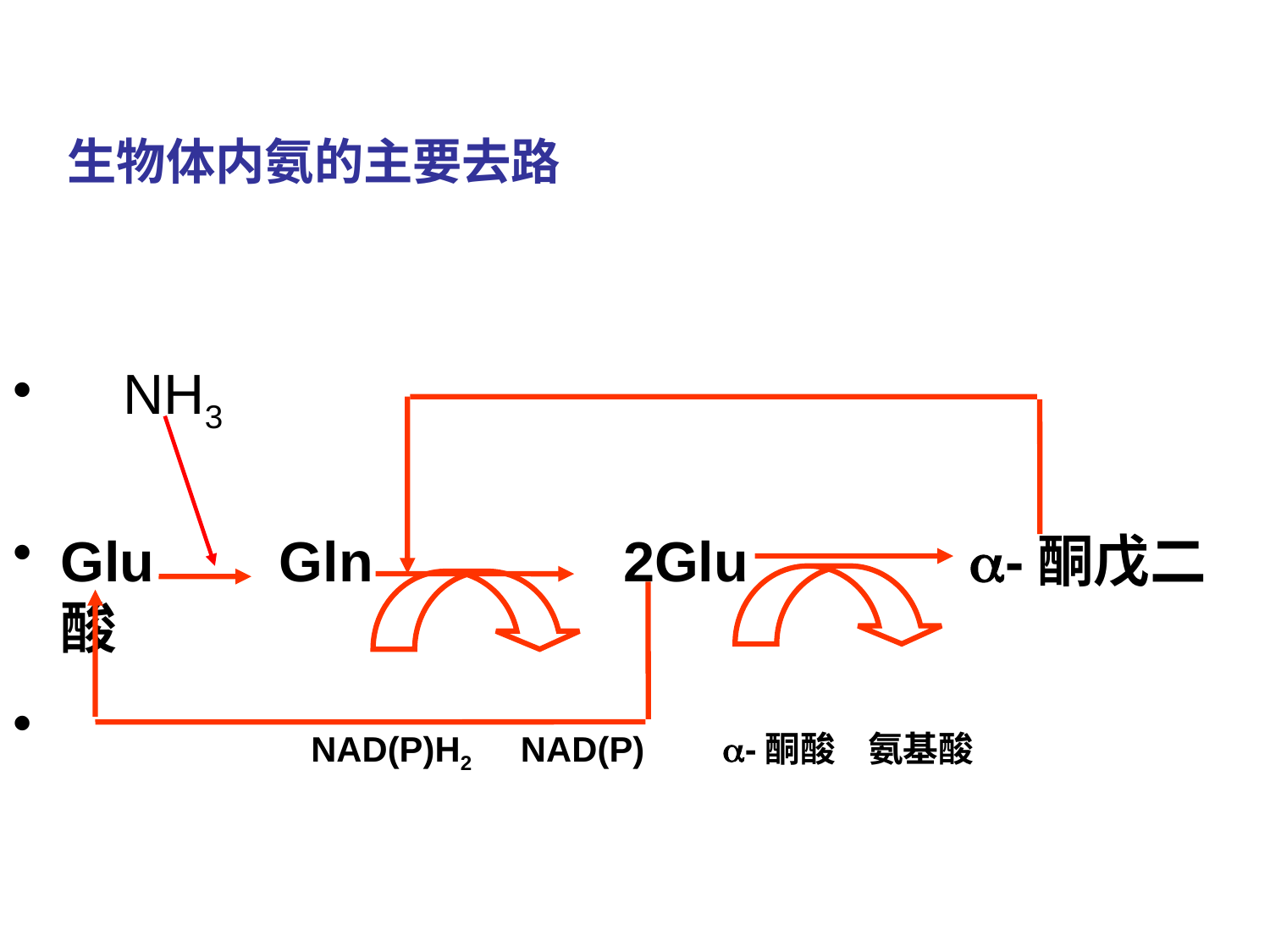

# 生物体内氨的主要去路

    NH3

Glu        Gln                2Glu              α-酮戊二酸

                NAD(P)H2     NAD(P)        α-酮酸    氨基酸